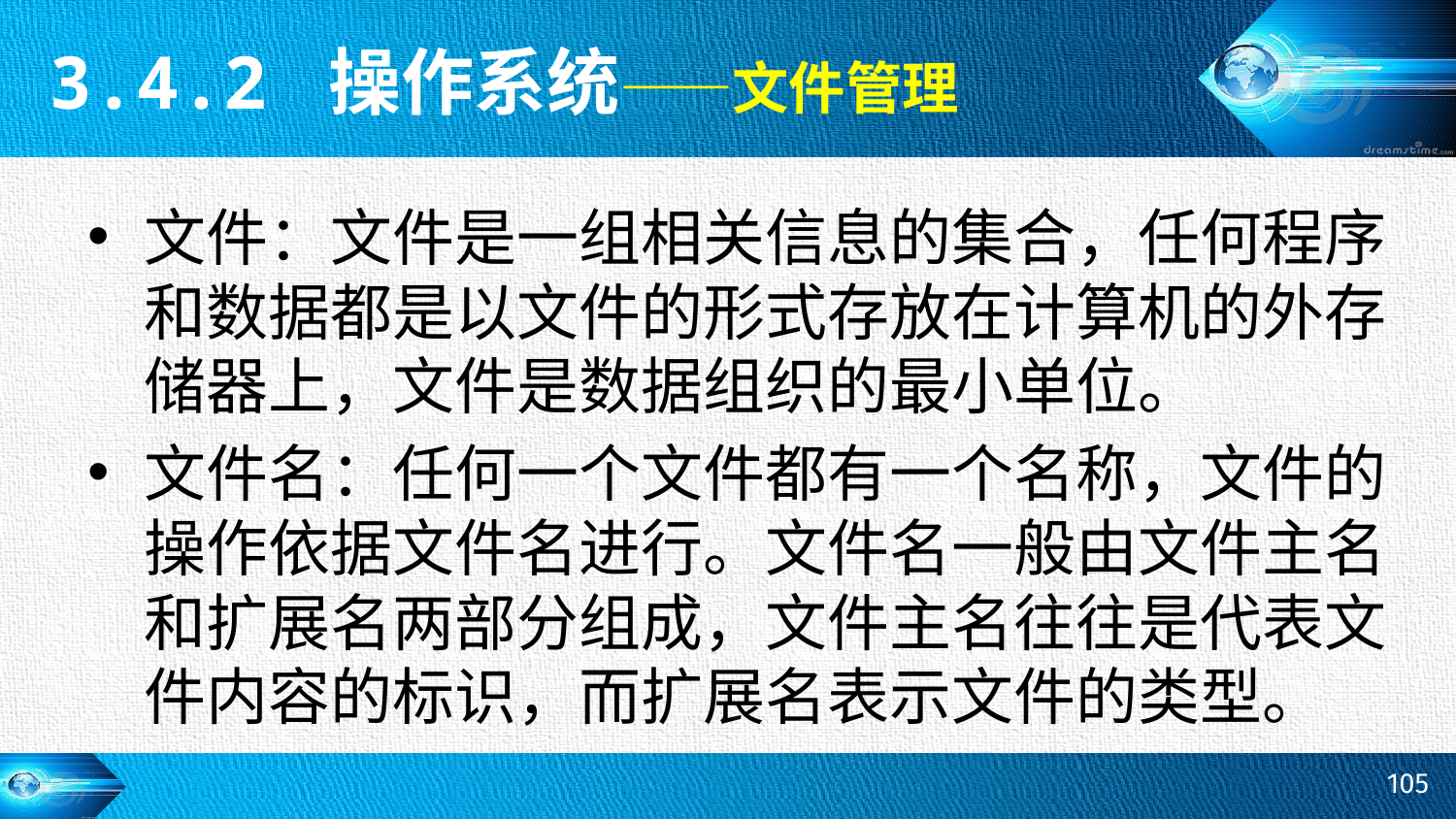

3.4.2 操作系统——文件管理
文件：文件是一组相关信息的集合，任何程序和数据都是以文件的形式存放在计算机的外存储器上，文件是数据组织的最小单位。
文件名：任何一个文件都有一个名称，文件的操作依据文件名进行。文件名一般由文件主名和扩展名两部分组成，文件主名往往是代表文件内容的标识，而扩展名表示文件的类型。
105